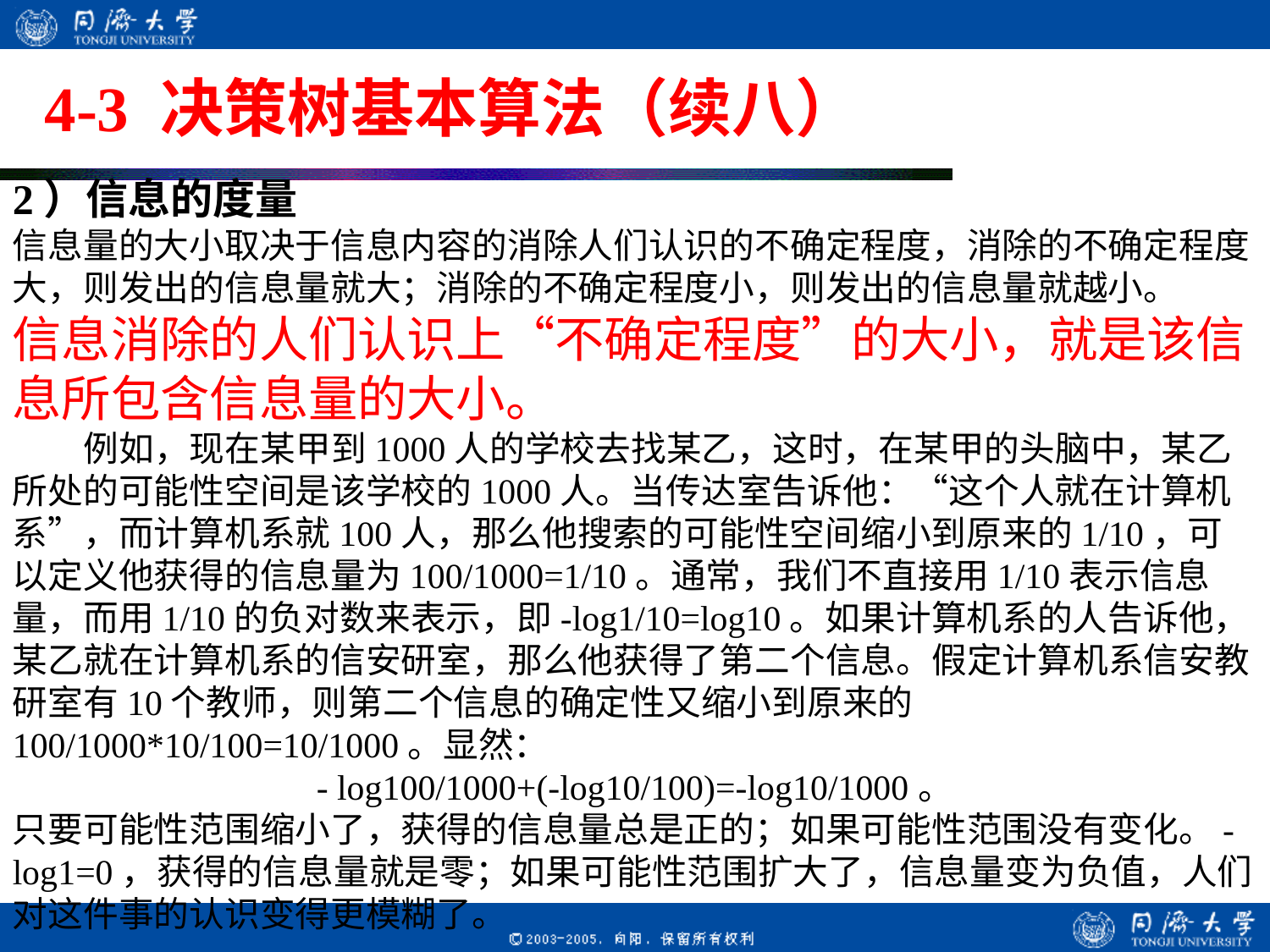

# 4-3 决策树基本算法（续八）
2）信息的度量
信息量的大小取决于信息内容的消除人们认识的不确定程度，消除的不确定程度大，则发出的信息量就大；消除的不确定程度小，则发出的信息量就越小。
信息消除的人们认识上“不确定程度”的大小，就是该信息所包含信息量的大小。
        例如，现在某甲到1000人的学校去找某乙，这时，在某甲的头脑中，某乙所处的可能性空间是该学校的1000人。当传达室告诉他：“这个人就在计算机系”，而计算机系就100人，那么他搜索的可能性空间缩小到原来的1/10，可以定义他获得的信息量为100/1000=1/10。通常，我们不直接用1/10表示信息量，而用1/10的负对数来表示，即-log1/10=log10。如果计算机系的人告诉他，某乙就在计算机系的信安研室，那么他获得了第二个信息。假定计算机系信安教研室有10个教师，则第二个信息的确定性又缩小到原来的100/1000*10/100=10/1000。显然：
- log100/1000+(-log10/100)=-log10/1000。
只要可能性范围缩小了，获得的信息量总是正的；如果可能性范围没有变化。-log1=0，获得的信息量就是零；如果可能性范围扩大了，信息量变为负值，人们对这件事的认识变得更模糊了。